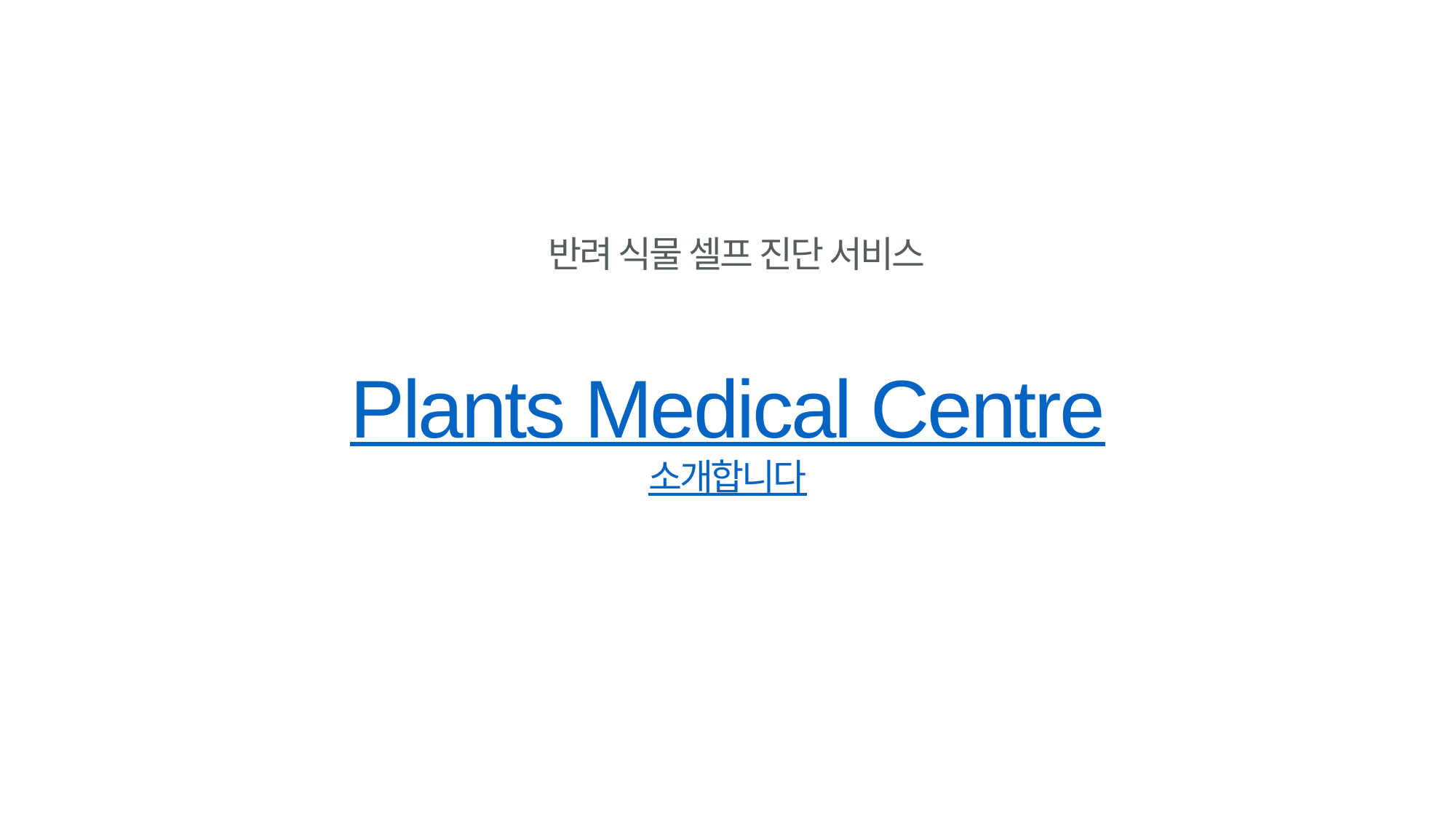

반려 식물 셀프 진단 서비스
Plants Medical Centre
소개합니다